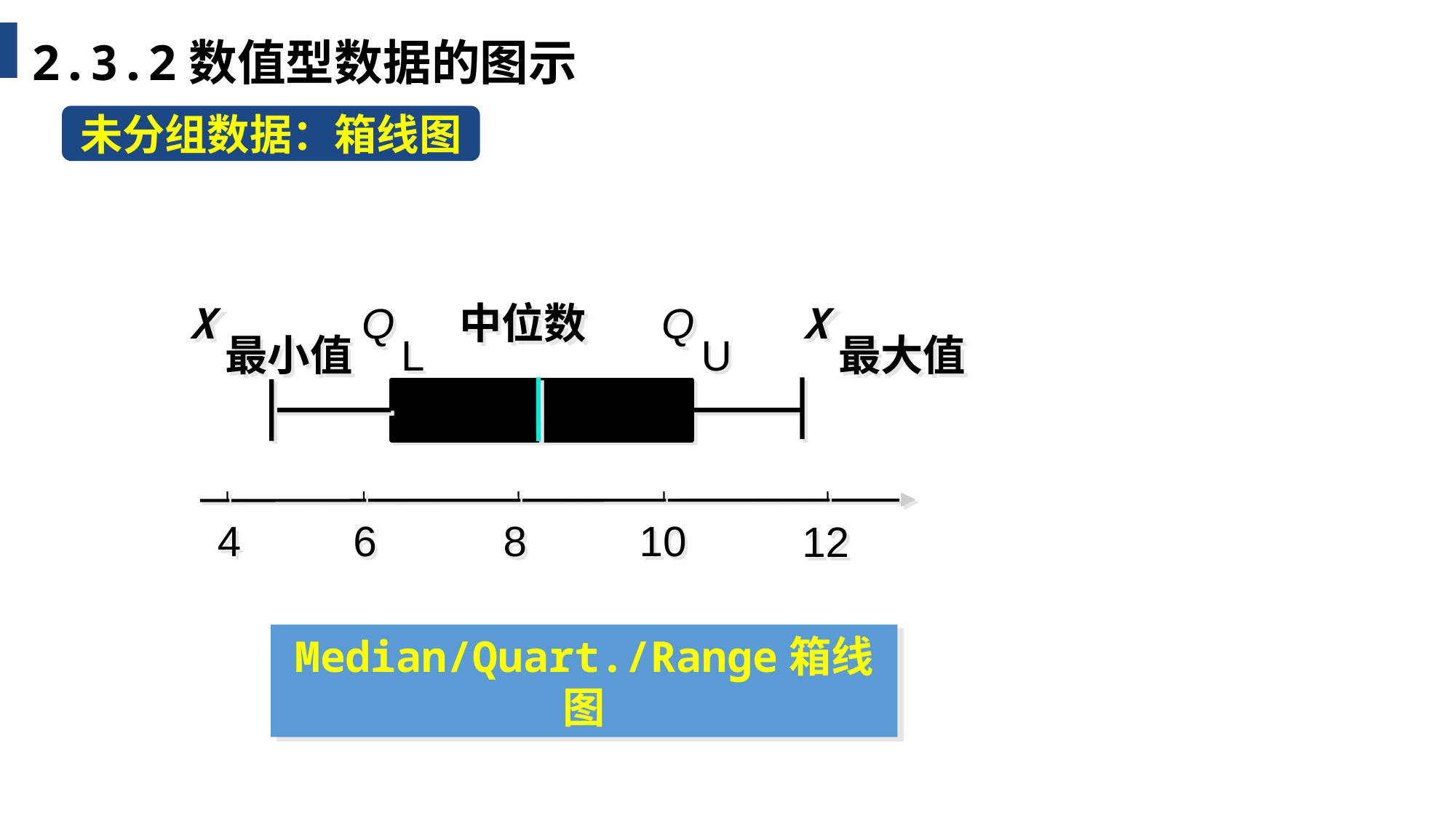

2.3.2数值型数据的图示
未分组数据：箱线图
X
最小值
Q
L
中位数
Q
U
X
最大值

4
6
8
10
12

Median/Quart./Range箱线图